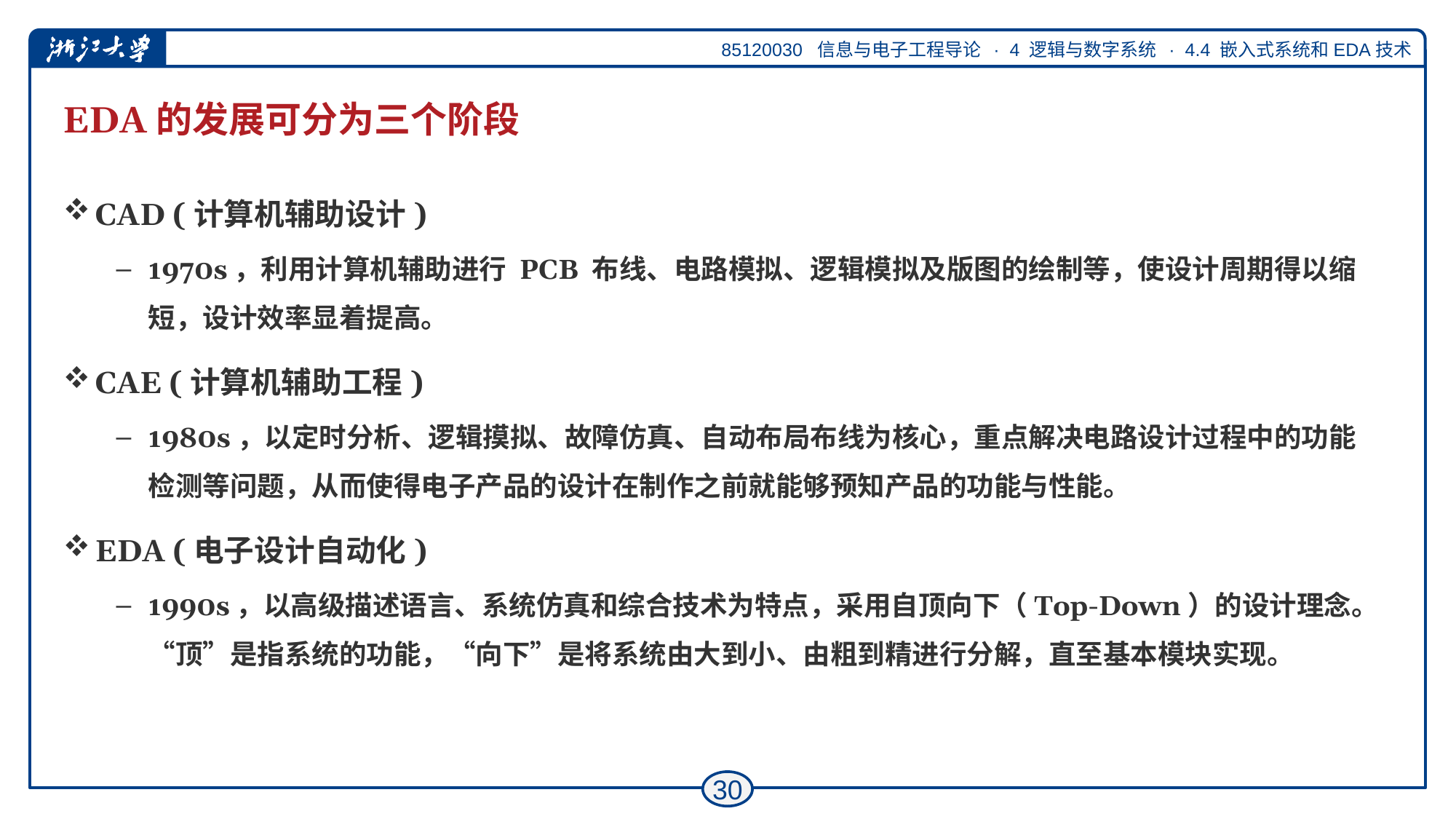

# EDA的发展可分为三个阶段
CAD (计算机辅助设计)
1970s，利用计算机辅助进行 PCB 布线、电路模拟、逻辑模拟及版图的绘制等，使设计周期得以缩短，设计效率显着提高。
CAE (计算机辅助工程)
1980s，以定时分析、逻辑摸拟、故障仿真、自动布局布线为核心，重点解决电路设计过程中的功能检测等问题，从而使得电子产品的设计在制作之前就能够预知产品的功能与性能。
EDA (电子设计自动化)
1990s，以高级描述语言、系统仿真和综合技术为特点，采用自顶向下（Top-Down）的设计理念。“顶”是指系统的功能，“向下”是将系统由大到小、由粗到精进行分解，直至基本模块实现。